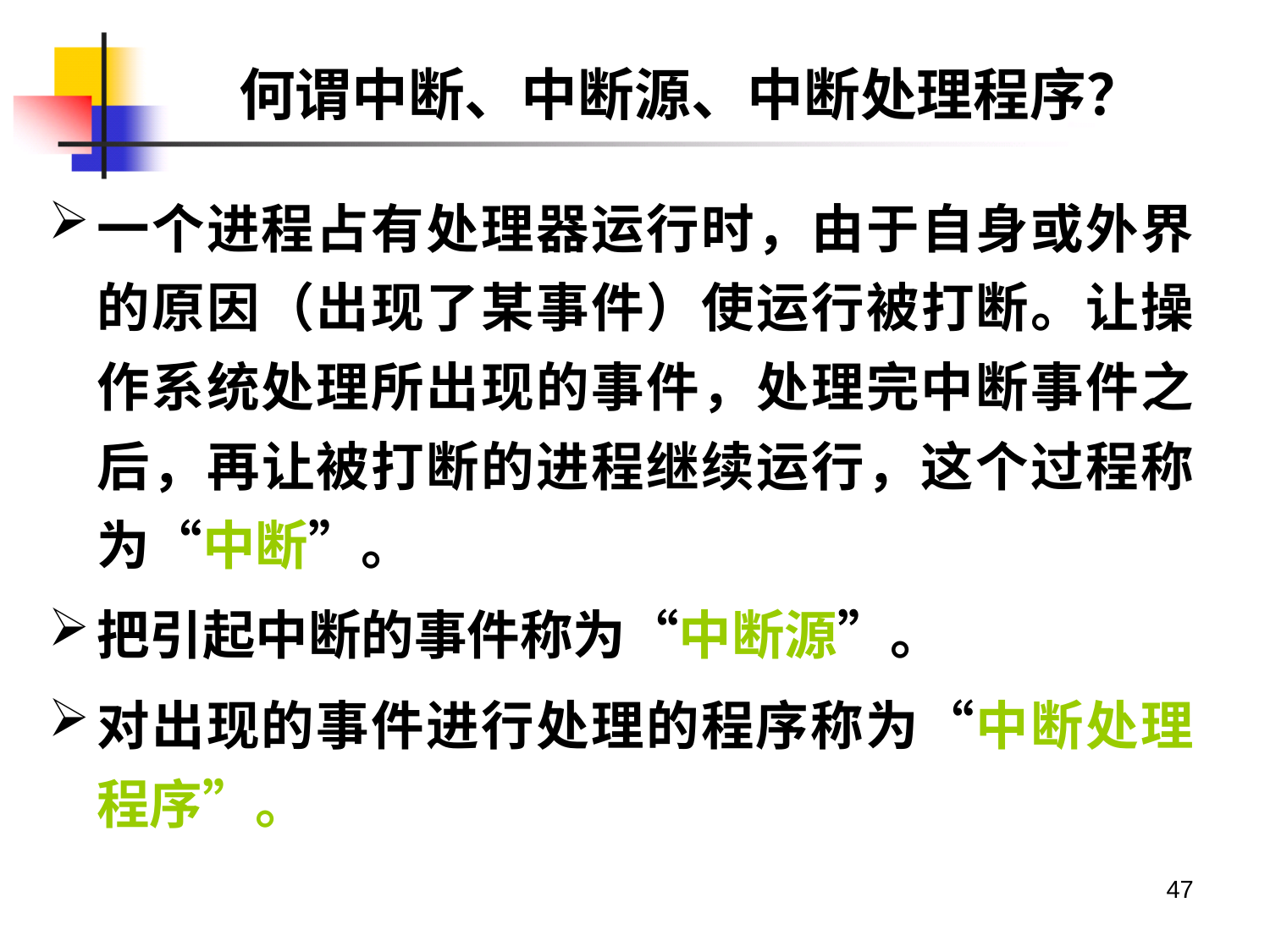

何谓中断、中断源、中断处理程序？
一个进程占有处理器运行时，由于自身或外界的原因（出现了某事件）使运行被打断。让操作系统处理所出现的事件，处理完中断事件之后，再让被打断的进程继续运行，这个过程称为“中断”。
把引起中断的事件称为“中断源”。
对出现的事件进行处理的程序称为“中断处理程序”。
47